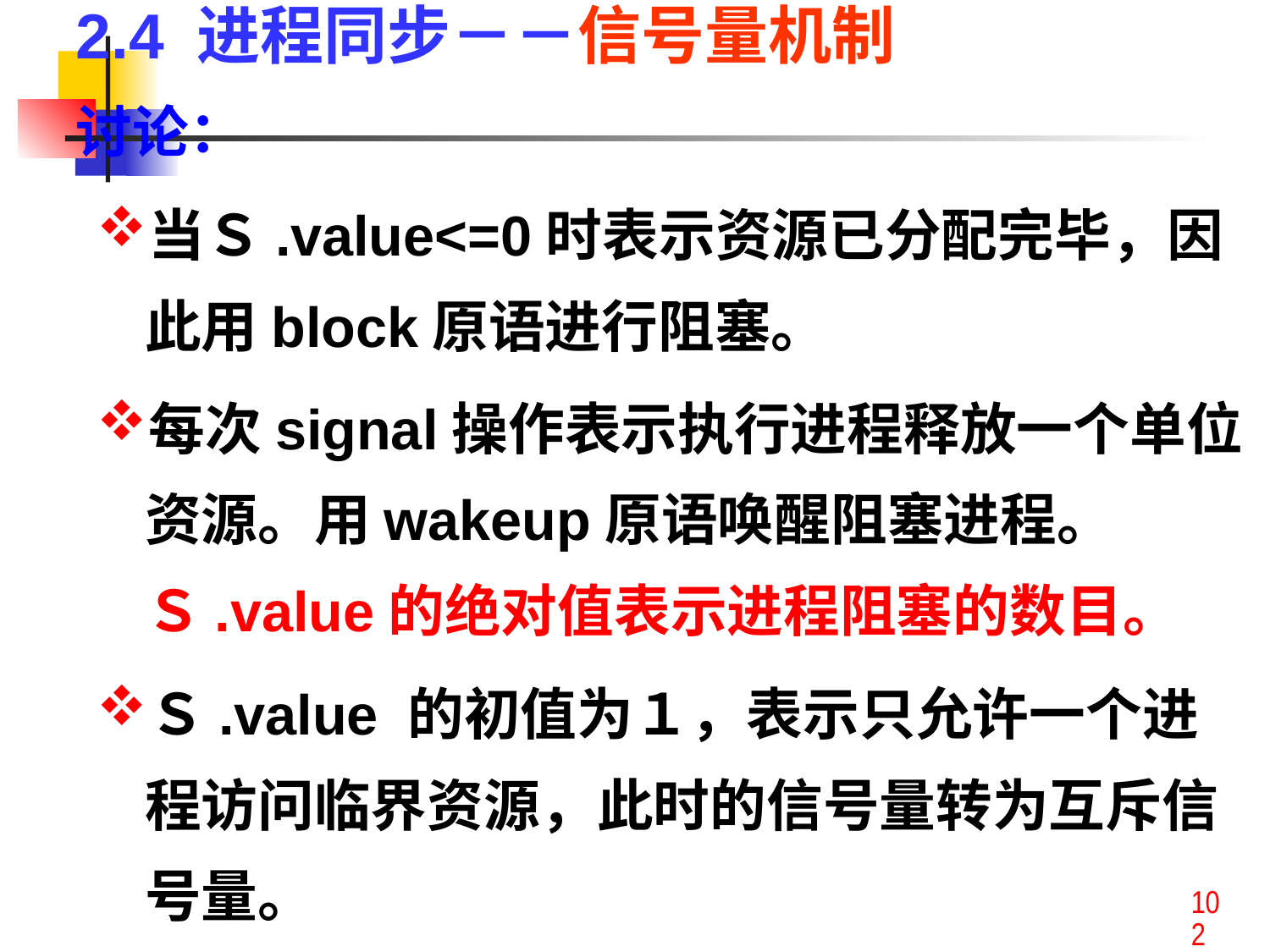

2.4 进程同步－－信号量机制
讨论：
当Ｓ.value<=0时表示资源已分配完毕，因此用block原语进行阻塞。
每次signal操作表示执行进程释放一个单位资源。用wakeup原语唤醒阻塞进程。Ｓ.value的绝对值表示进程阻塞的数目。
Ｓ.value 的初值为１，表示只允许一个进程访问临界资源，此时的信号量转为互斥信号量。
102